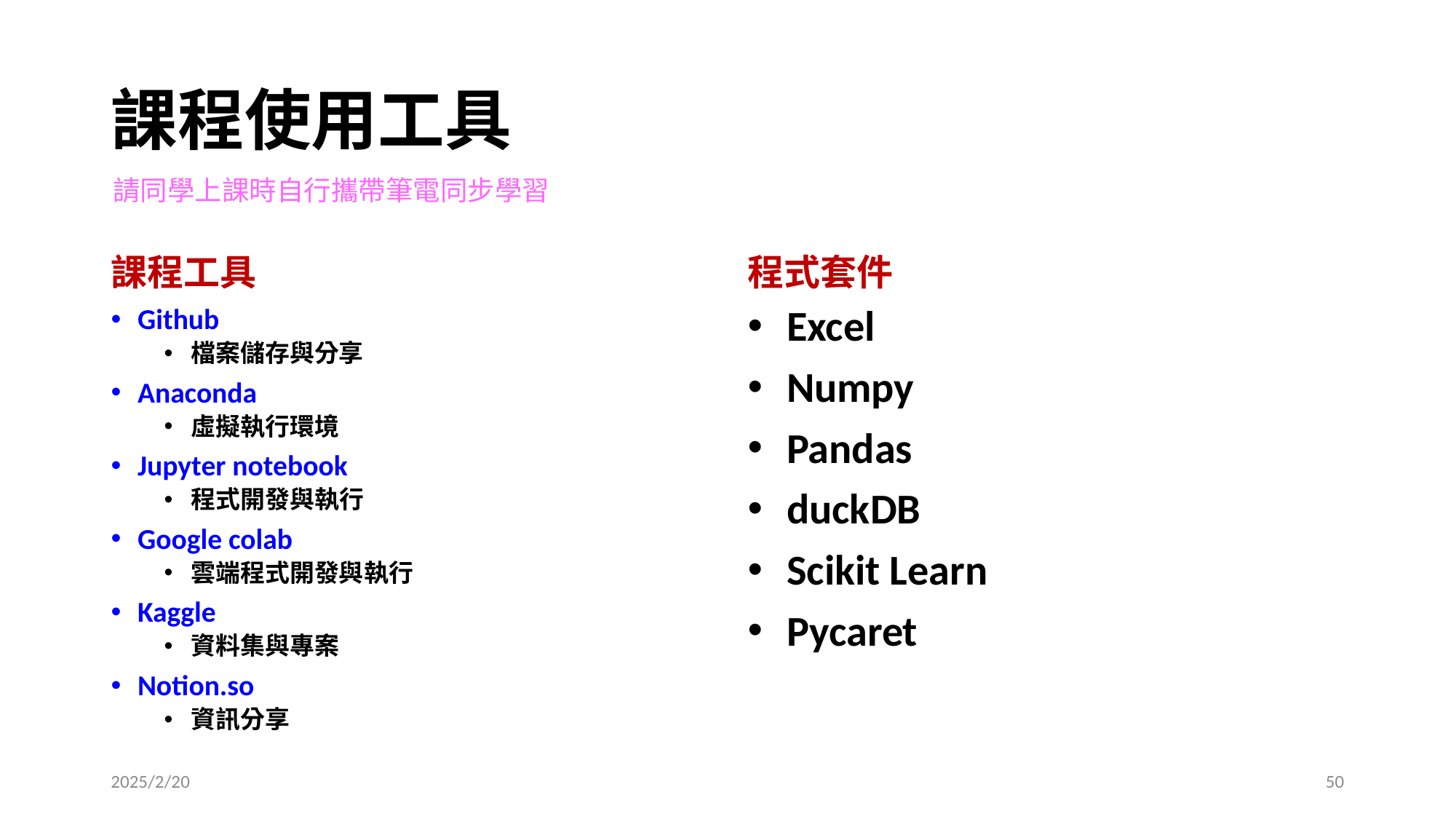

# 課程使用工具
請同學上課時自行攜帶筆電同步學習
課程工具
程式套件
Github
檔案儲存與分享
Anaconda
虛擬執行環境
Jupyter notebook
程式開發與執行
Google colab
雲端程式開發與執行
Kaggle
資料集與專案
Notion.so
資訊分享

Excel
Numpy
Pandas
duckDB
Scikit Learn
Pycaret

2025/2/20
50